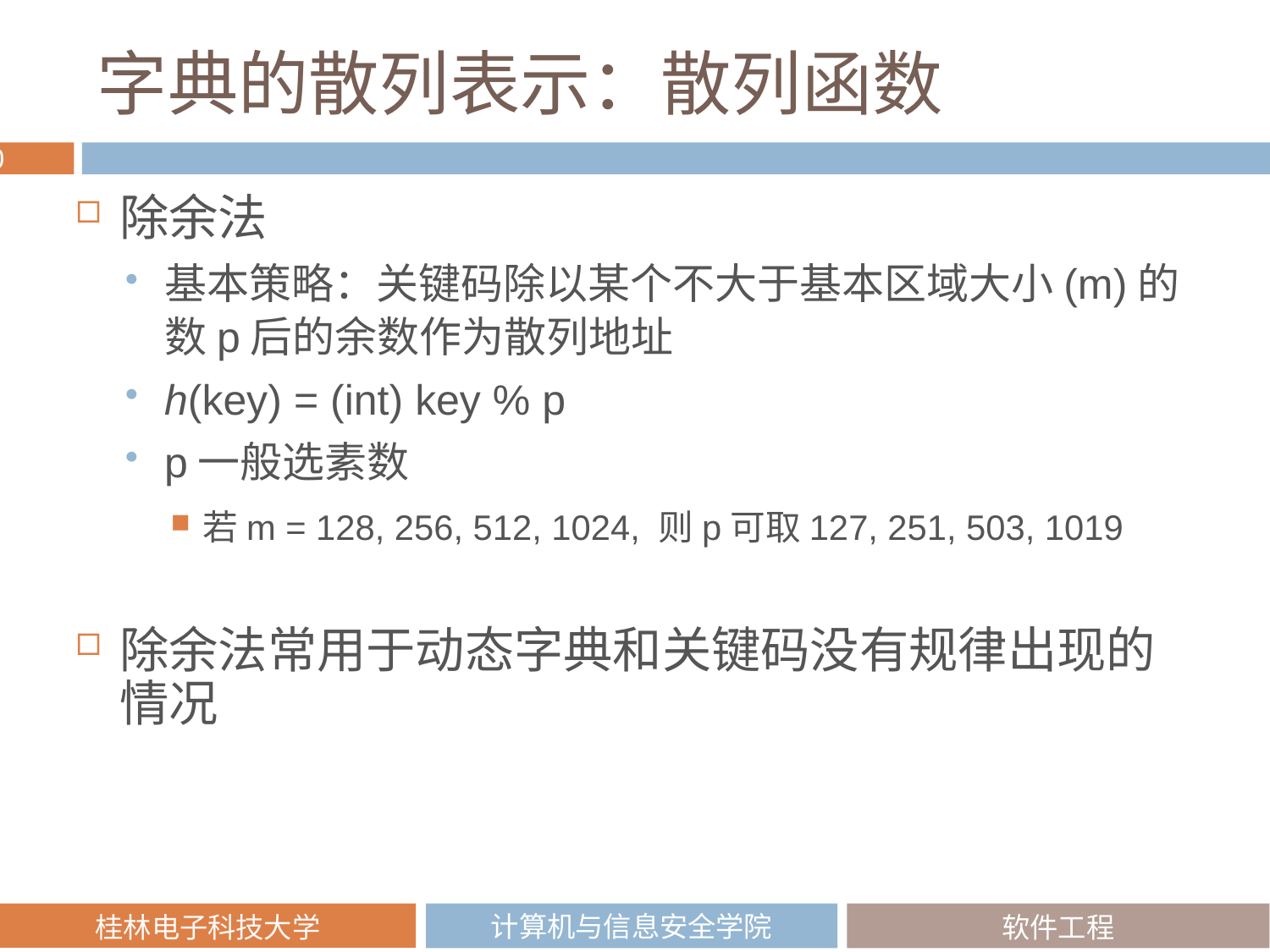

# 字典的散列表示：散列函数
除余法
基本策略：关键码除以某个不大于基本区域大小(m)的数p后的余数作为散列地址
h(key) = (int) key % p
p一般选素数
若m = 128, 256, 512, 1024, 则p可取127, 251, 503, 1019

除余法常用于动态字典和关键码没有规律出现的情况